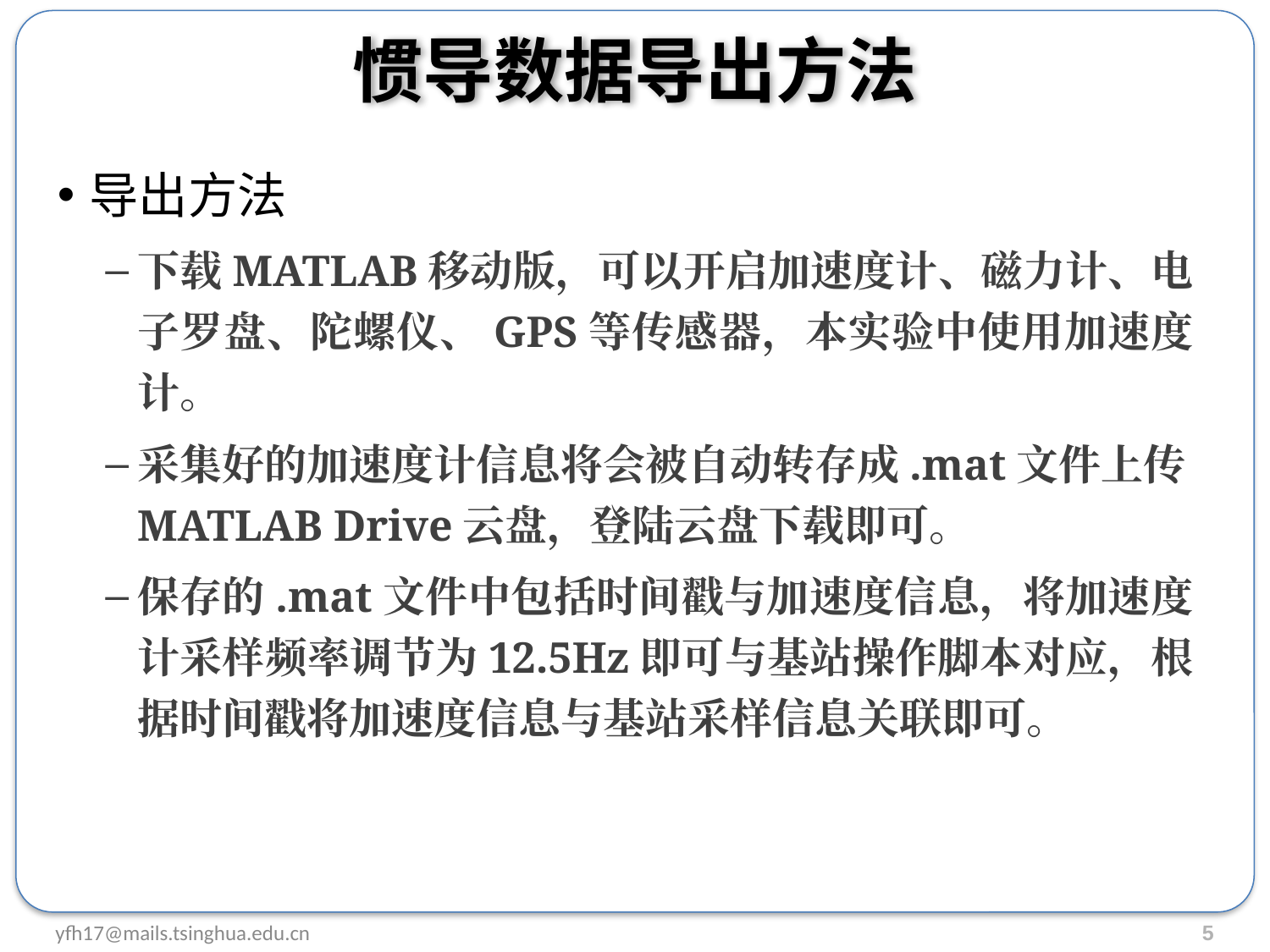

# 惯导数据导出方法
导出方法
下载MATLAB移动版，可以开启加速度计、磁力计、电子罗盘、陀螺仪、GPS等传感器，本实验中使用加速度计。
采集好的加速度计信息将会被自动转存成.mat文件上传MATLAB Drive云盘，登陆云盘下载即可。
保存的.mat文件中包括时间戳与加速度信息，将加速度计采样频率调节为12.5Hz即可与基站操作脚本对应，根据时间戳将加速度信息与基站采样信息关联即可。
5
yfh17@mails.tsinghua.edu.cn